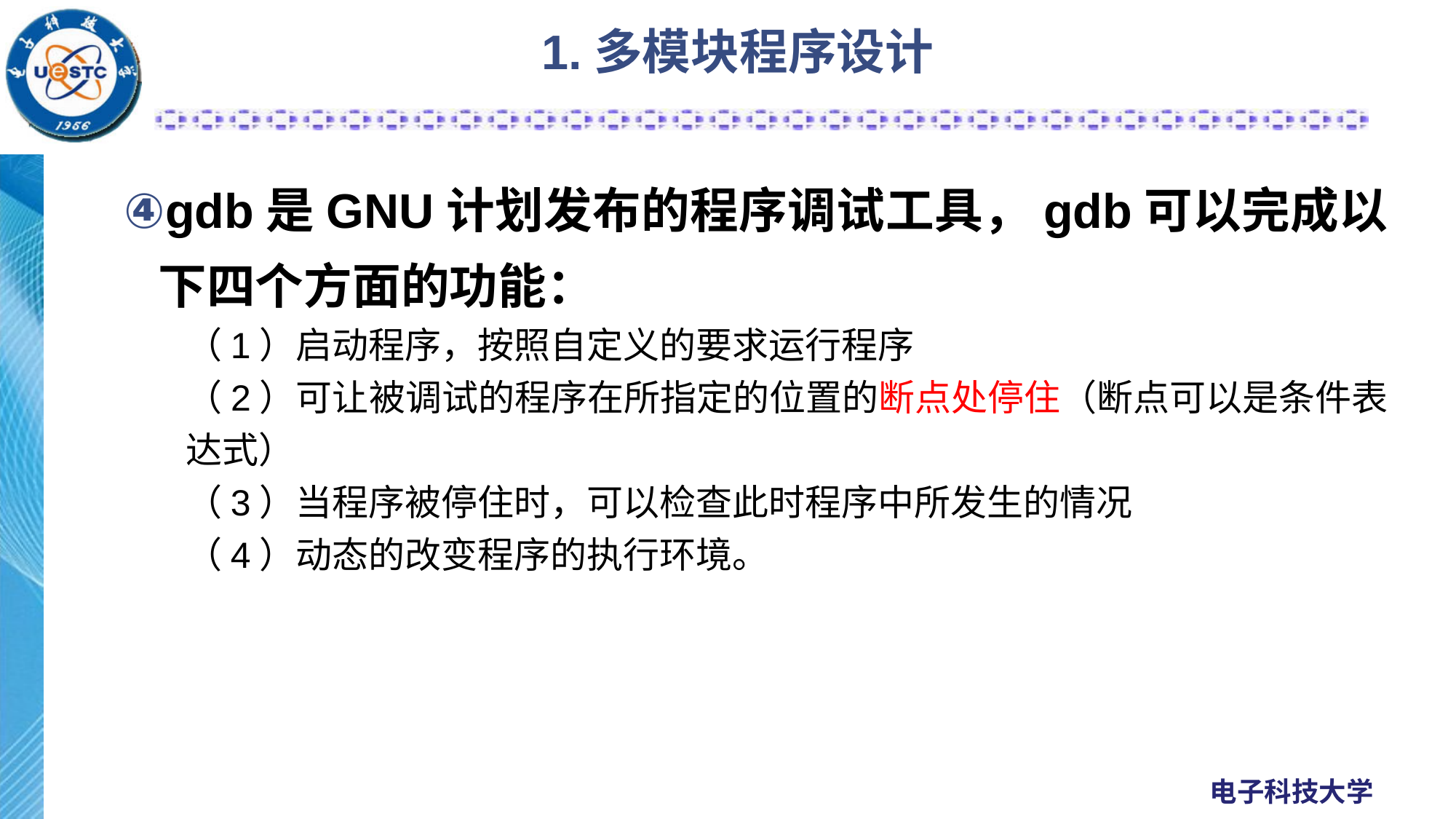

# 1.多模块程序设计
gdb是GNU计划发布的程序调试工具，gdb可以完成以下四个方面的功能：
（1）启动程序，按照自定义的要求运行程序
（2）可让被调试的程序在所指定的位置的断点处停住（断点可以是条件表达式）
（3）当程序被停住时，可以检查此时程序中所发生的情况
（4）动态的改变程序的执行环境。